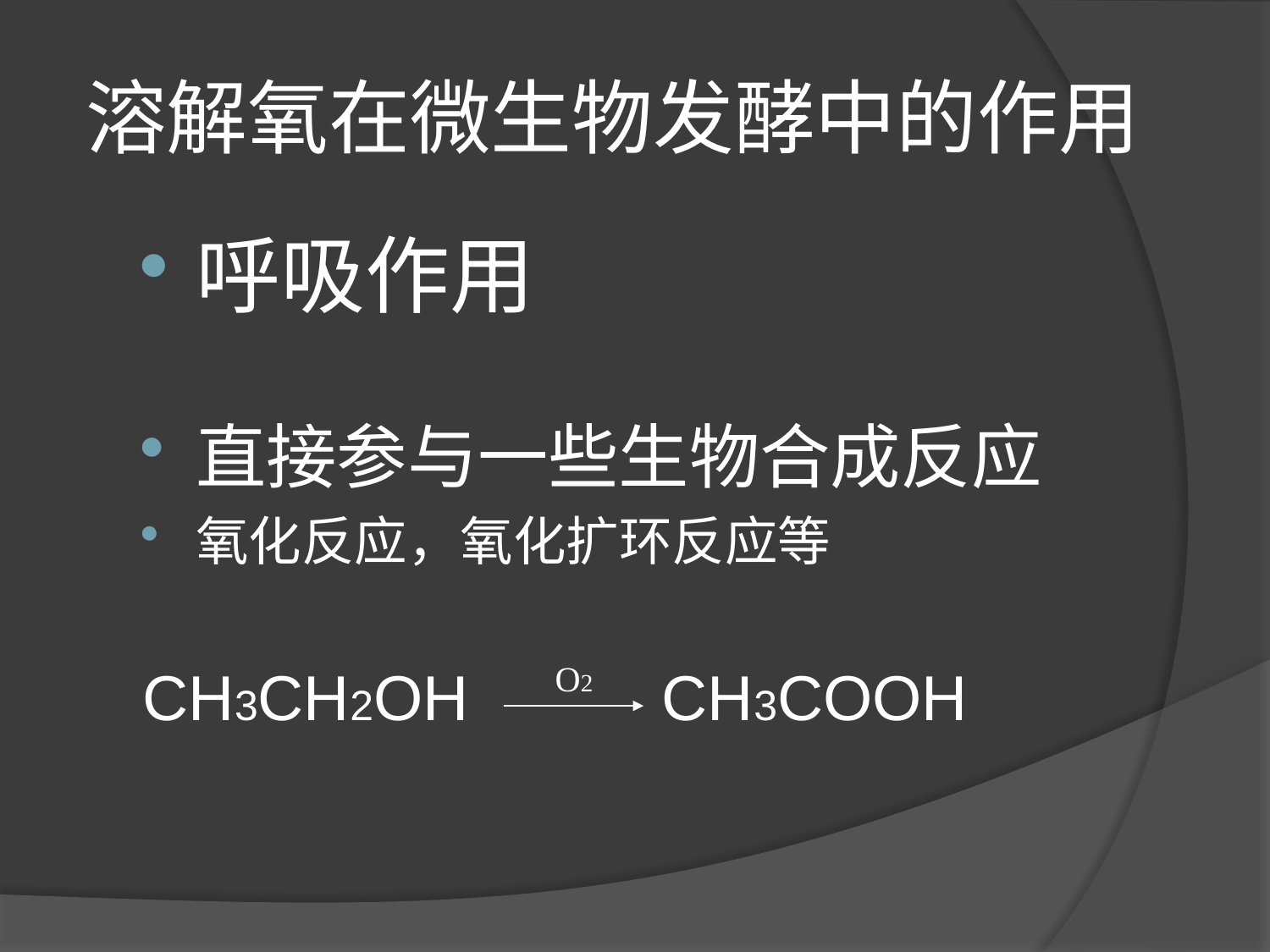

# 溶解氧在微生物发酵中的作用
呼吸作用

直接参与一些生物合成反应
氧化反应，氧化扩环反应等

CH3CH2OH           CH3COOH
O2